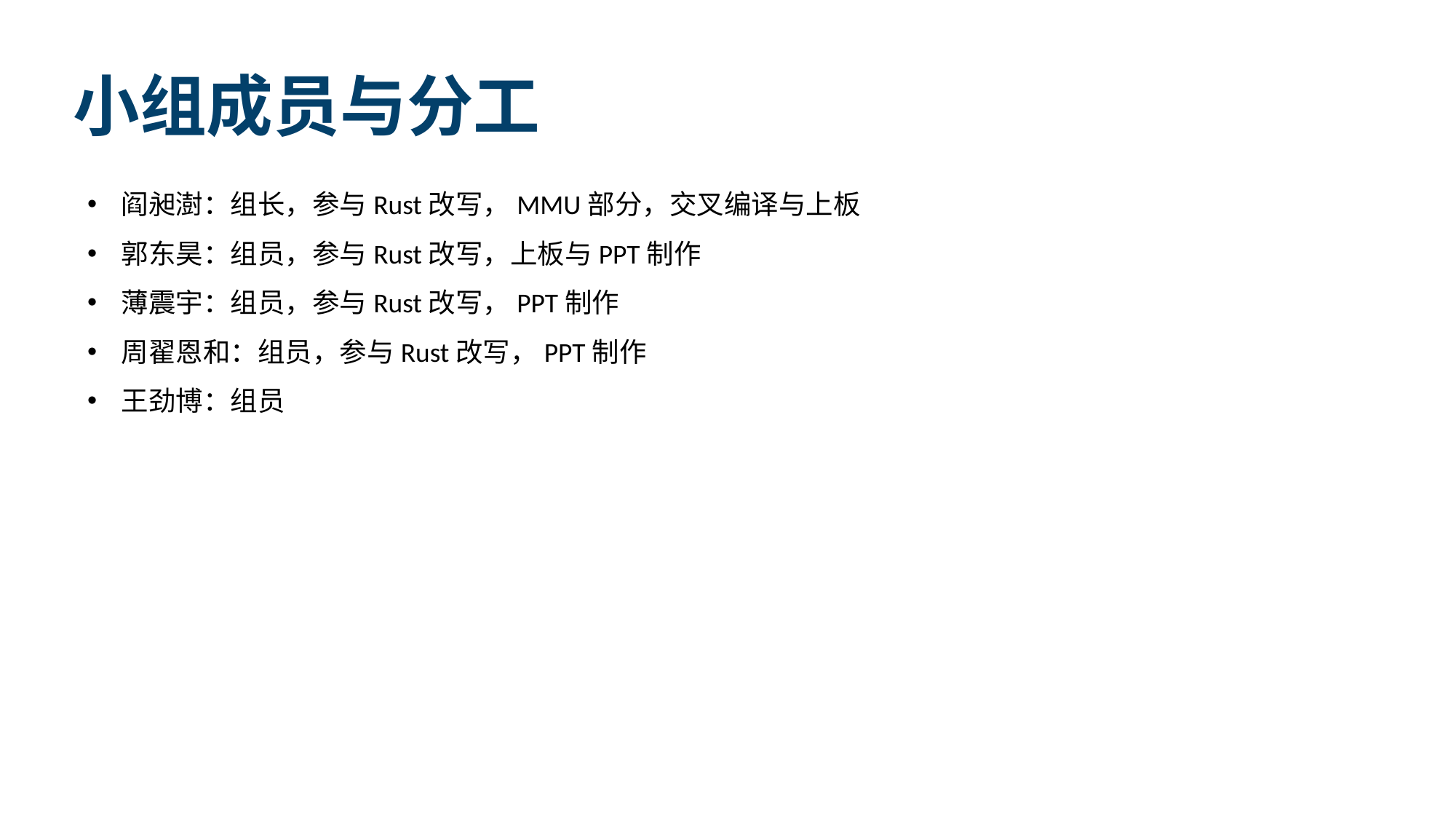

小组成员与分工
阎昶澍：组长，参与Rust改写，MMU部分，交叉编译与上板
郭东昊：组员，参与Rust改写，上板与PPT制作
薄震宇：组员，参与Rust改写，PPT制作
周翟恩和：组员，参与Rust改写，PPT制作
王劲博：组员